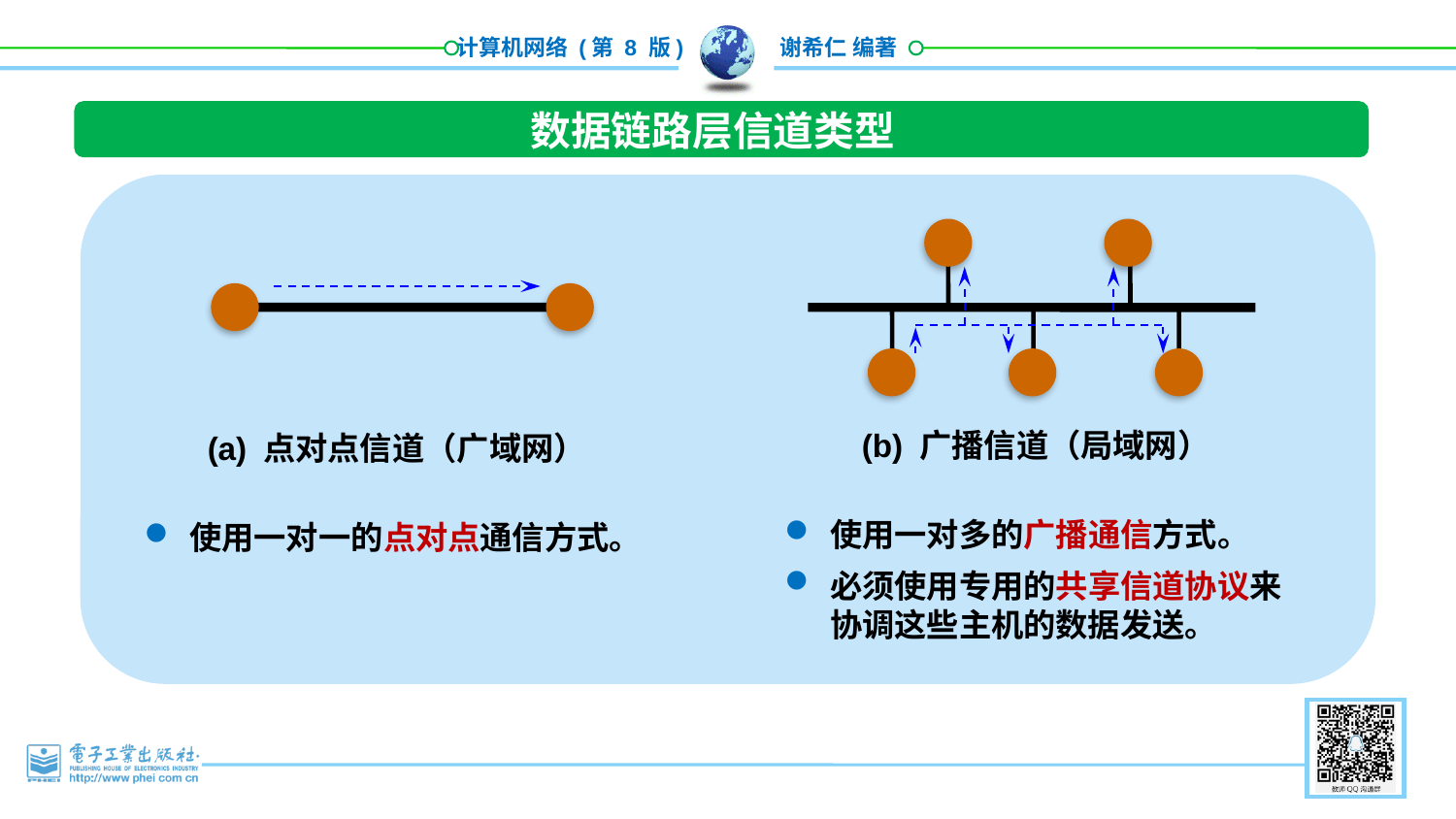

数据链路层信道类型

(b) 广播信道（局域网）

使用一对多的广播通信方式。
必须使用专用的共享信道协议来协调这些主机的数据发送。
(a) 点对点信道（广域网）

使用一对一的点对点通信方式。